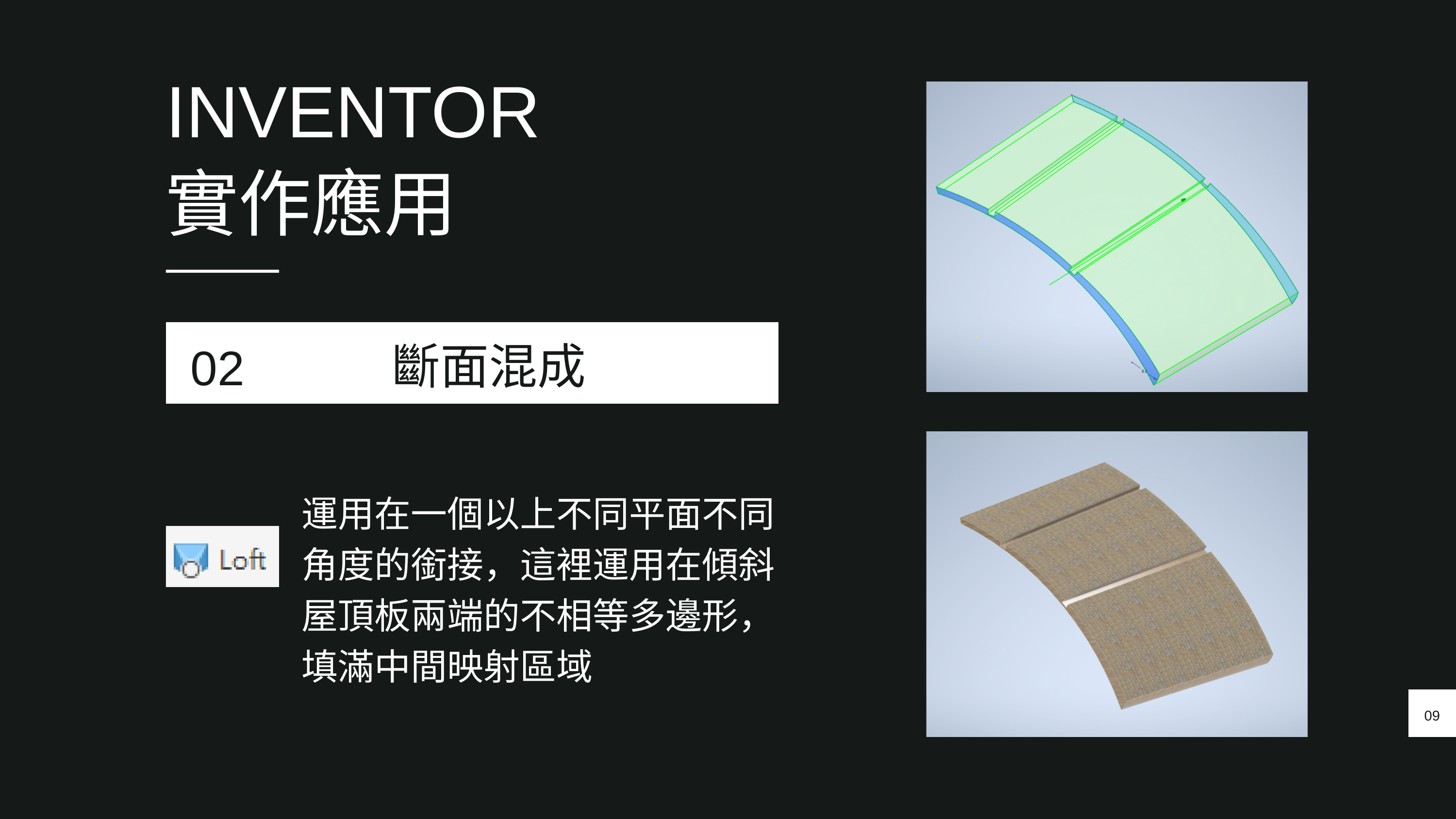

INVENTOR實作應用

  斷面混成
02

運用在一個以上不同平面不同角度的銜接，這裡運用在傾斜屋頂板兩端的不相等多邊形，填滿中間映射區域

09